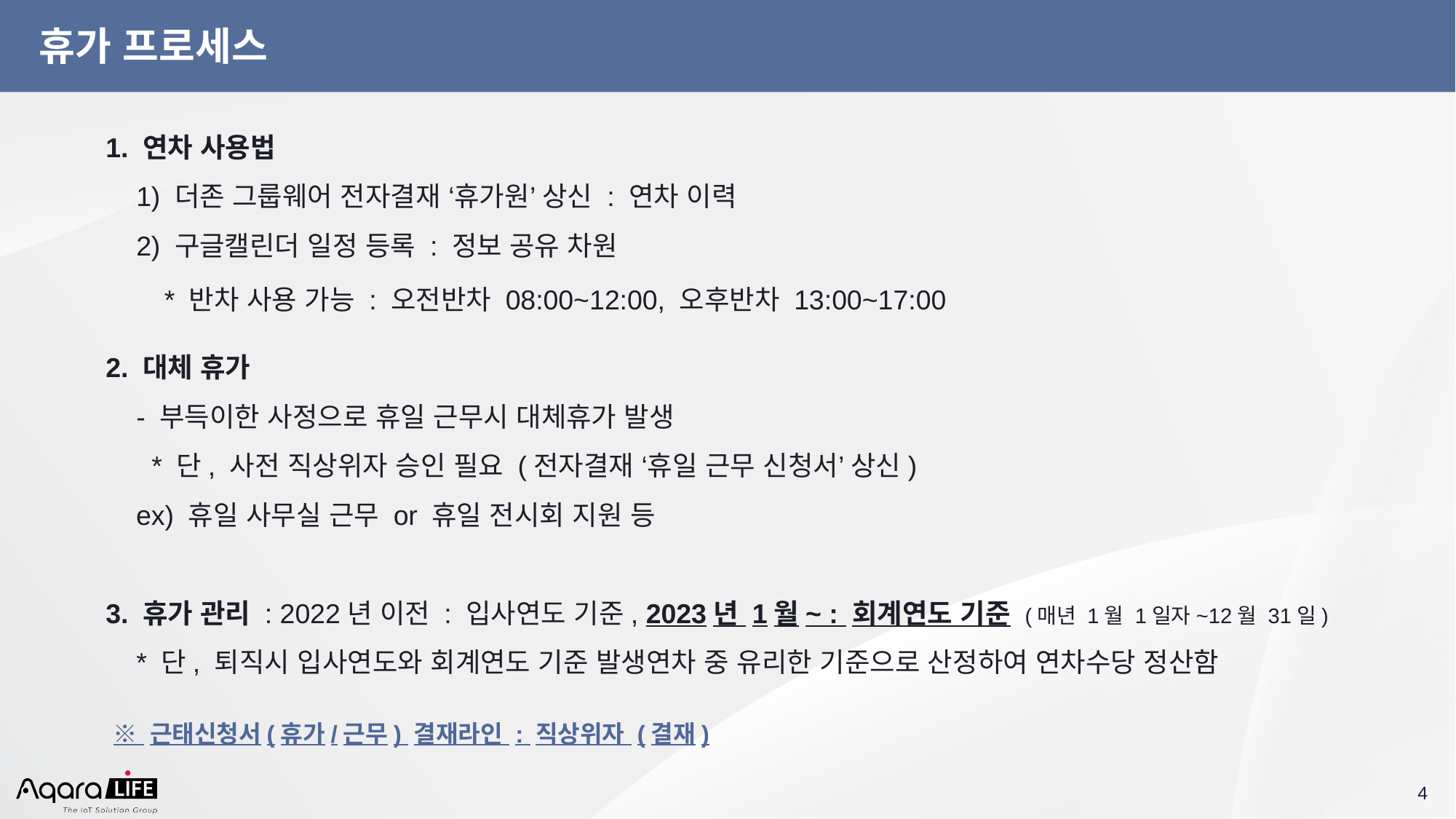

# 휴가 프로세스
1. 연차 사용법
    1) 더존 그룹웨어 전자결재 ‘휴가원’ 상신 : 연차 이력
    2) 구글캘린더 일정 등록 : 정보 공유 차원
       * 반차 사용 가능 : 오전반차 08:00~12:00, 오후반차 13:00~17:00

2. 대체 휴가
    - 부득이한 사정으로 휴일 근무시 대체휴가 발생
      * 단, 사전 직상위자 승인 필요 (전자결재 ‘휴일 근무 신청서’ 상신)
    ex) 휴일 사무실 근무 or 휴일 전시회 지원 등

3. 휴가 관리 : 2022년 이전 : 입사연도 기준, 2023년 1월~ : 회계연도 기준 (매년 1월 1일자~12월 31일)
    * 단, 퇴직시 입사연도와 회계연도 기준 발생연차 중 유리한 기준으로 산정하여 연차수당 정산함
※ 근태신청서(휴가/근무) 결재라인 : 직상위자 (결재)
4